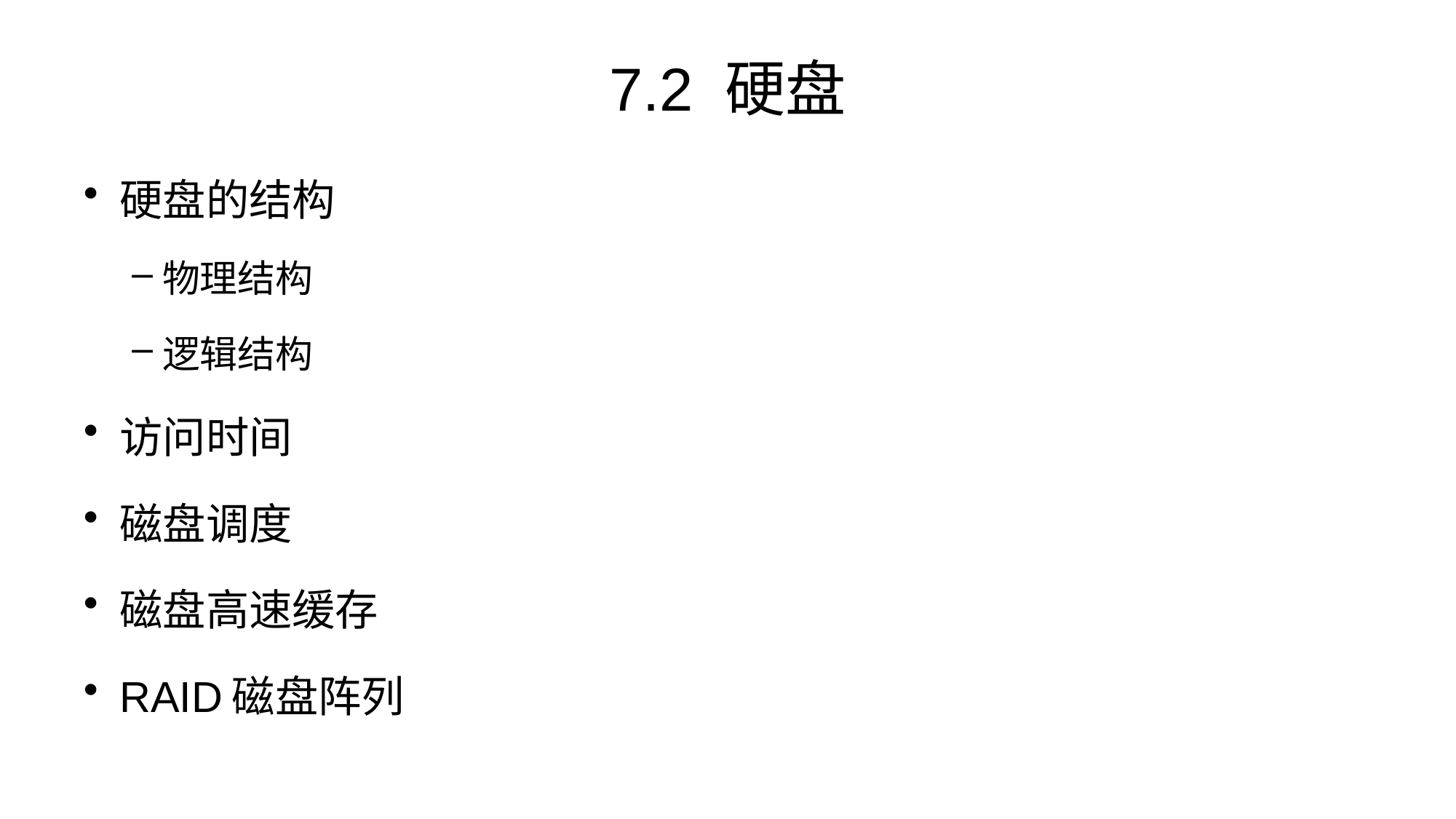

# 7.2 硬盘
硬盘的结构
物理结构
逻辑结构
访问时间
磁盘调度
磁盘高速缓存
RAID磁盘阵列